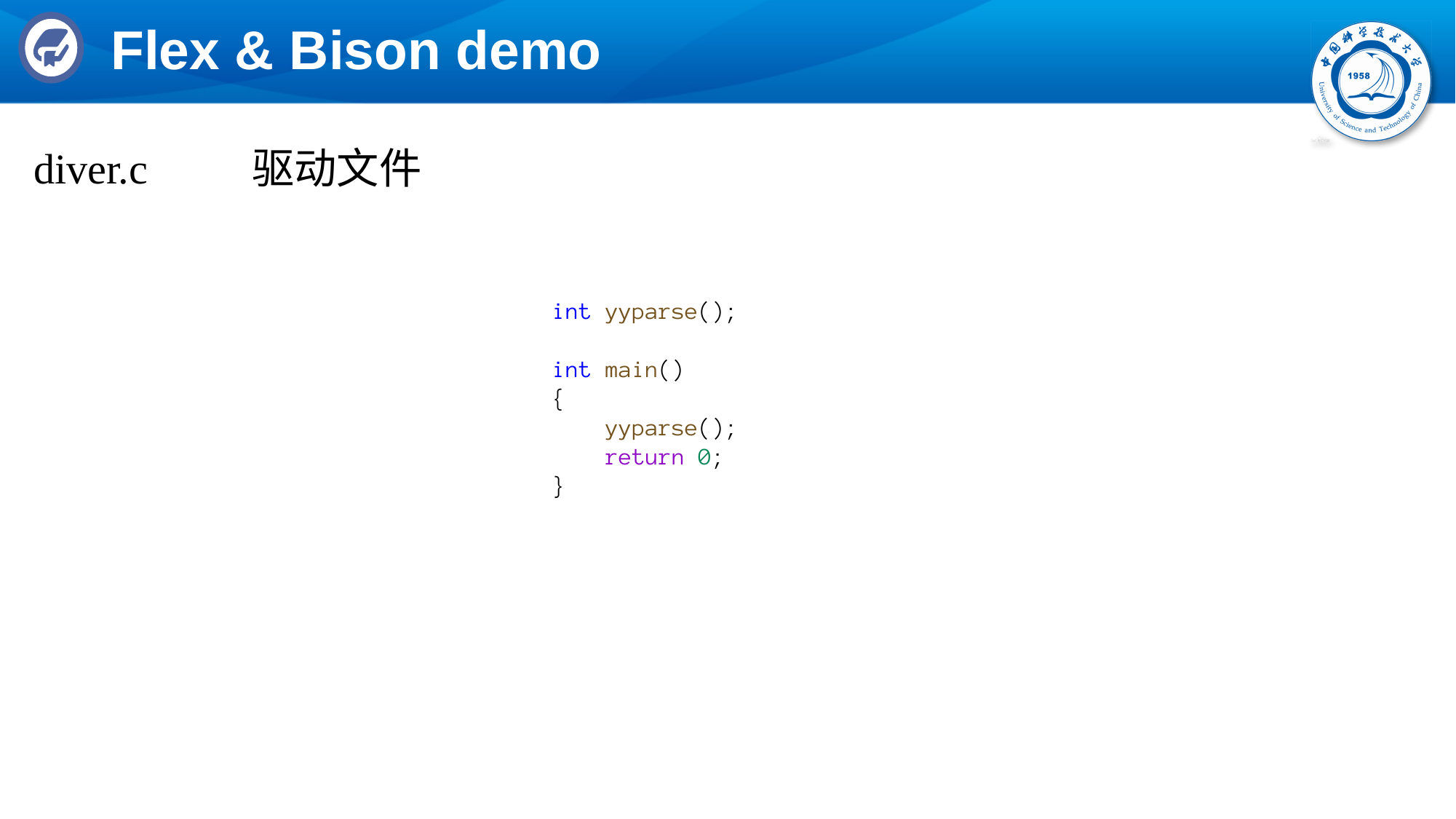

# Flex & Bison demo
diver.c	驱动文件
int yyparse();
int main()
{
    yyparse();
    return 0;
}